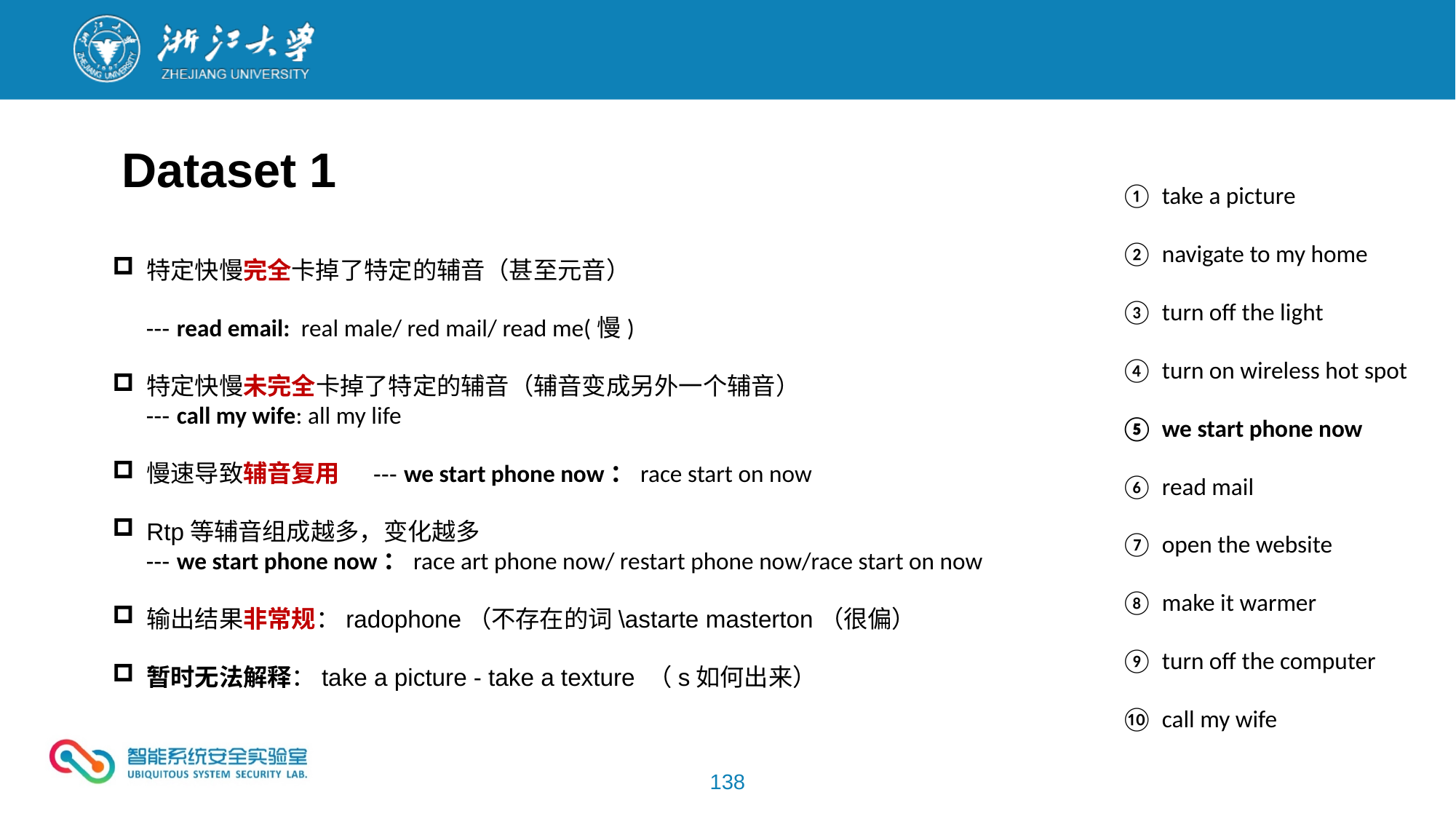

Dataset 1
take a picture
navigate to my home
turn off the light
turn on wireless hot spot
we start phone now
read mail
open the website
make it warmer
turn off the computer
call my wife
特定快慢完全卡掉了特定的辅音（甚至元音）
     --- read email:  real male/ red mail/ read me(慢)
特定快慢未完全卡掉了特定的辅音（辅音变成另外一个辅音）
     --- call my wife: all my life
慢速导致辅音复用     --- we start phone now：race start on now
Rtp等辅音组成越多，变化越多
     --- we start phone now：race art phone now/ restart phone now/race start on now
输出结果非常规：radophone（不存在的词\astarte masterton（很偏）
暂时无法解释：take a picture - take a texture （s如何出来）